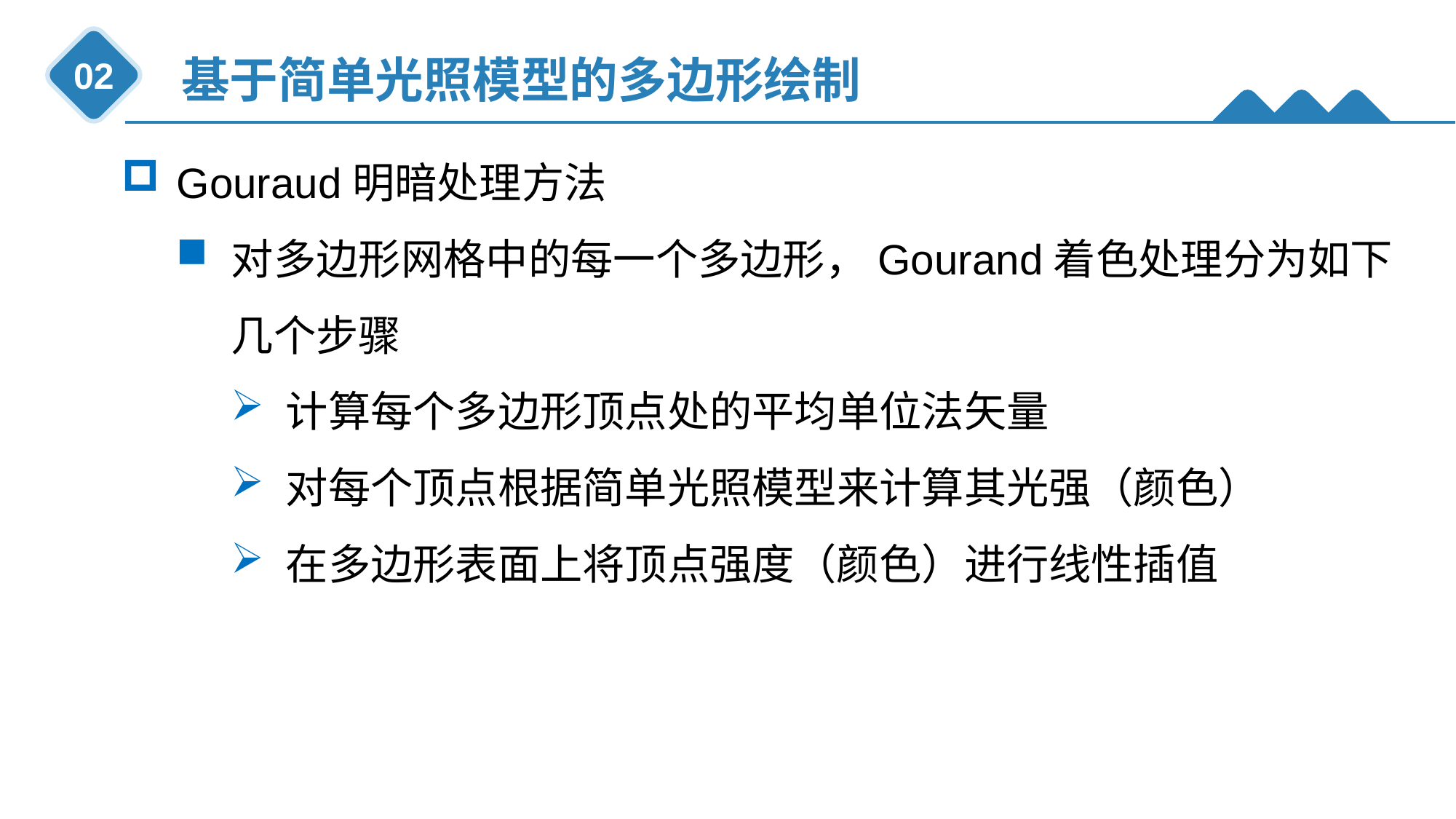

基于简单光照模型的多边形绘制
02

Gouraud明暗处理方法
对多边形网格中的每一个多边形，Gourand着色处理分为如下几个步骤
计算每个多边形顶点处的平均单位法矢量
对每个顶点根据简单光照模型来计算其光强（颜色）
在多边形表面上将顶点强度（颜色）进行线性插值